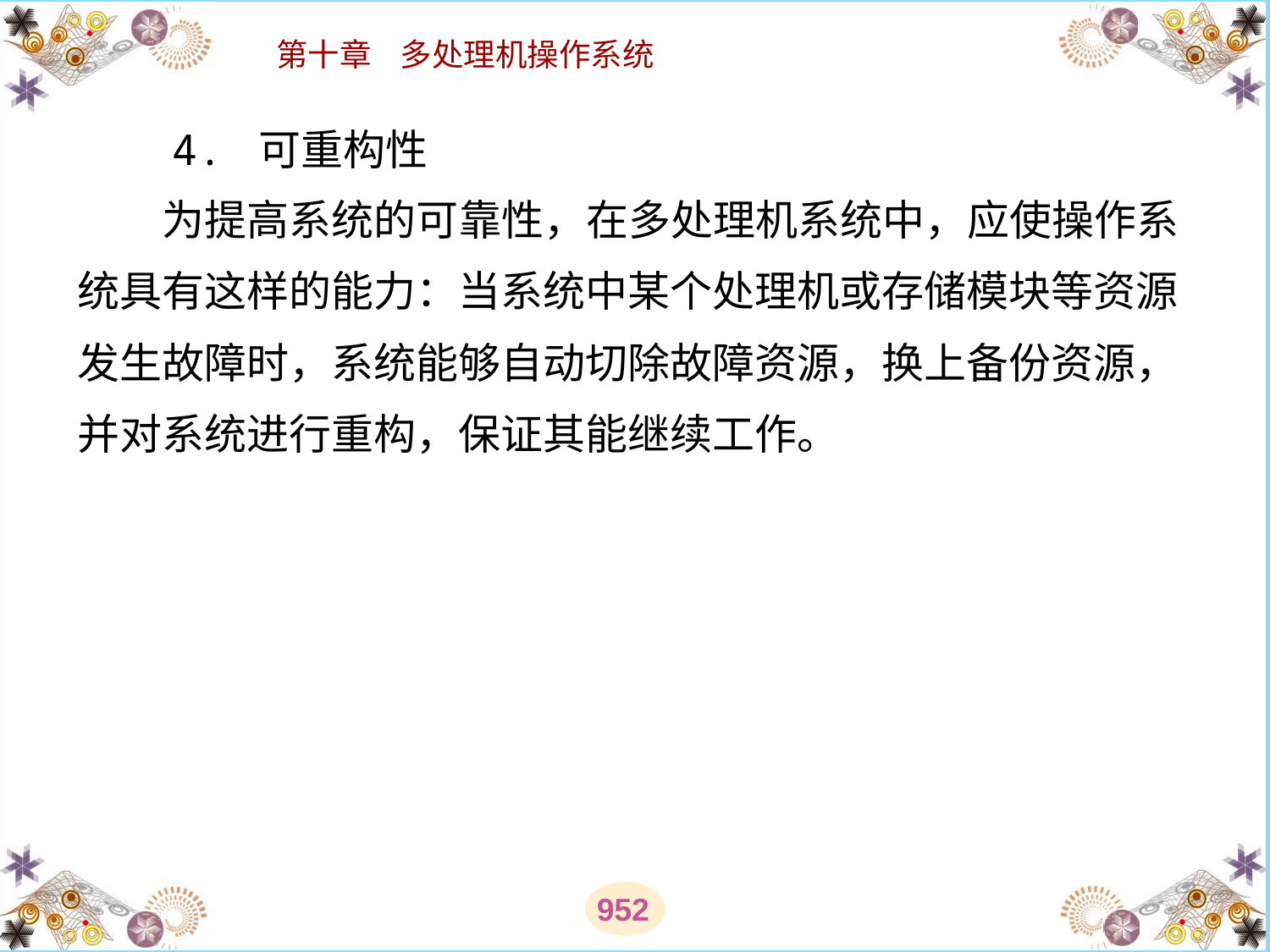

# 4. 可重构性 　　为提高系统的可靠性，在多处理机系统中，应使操作系统具有这样的能力：当系统中某个处理机或存储模块等资源发生故障时，系统能够自动切除故障资源，换上备份资源，并对系统进行重构，保证其能继续工作。